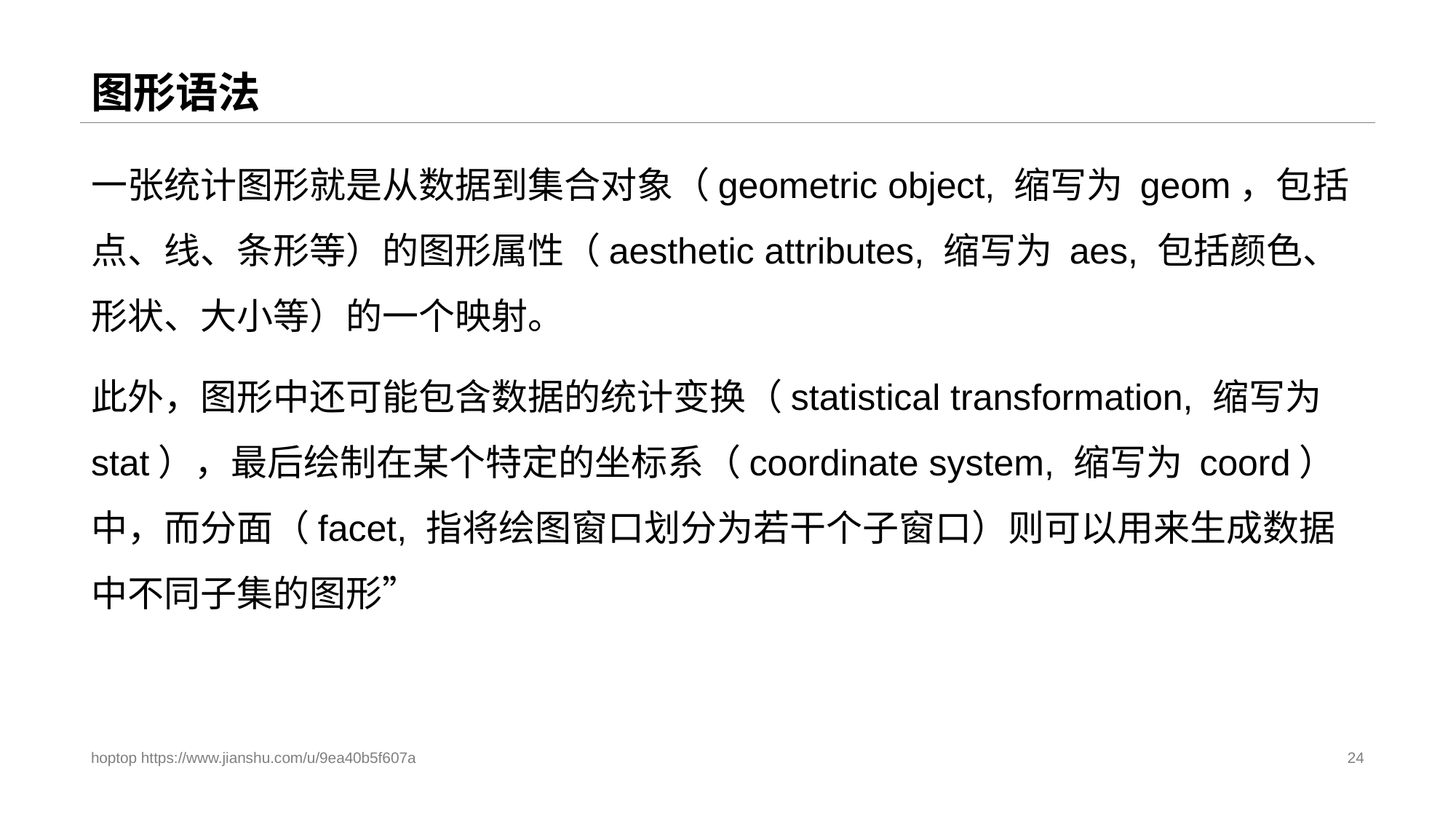

# 图形语法
一张统计图形就是从数据到集合对象（geometric object, 缩写为 geom，包括点、线、条形等）的图形属性（aesthetic attributes, 缩写为 aes, 包括颜色、形状、大小等）的一个映射。
此外，图形中还可能包含数据的统计变换（statistical transformation, 缩写为 stat），最后绘制在某个特定的坐标系（coordinate system, 缩写为 coord）中，而分面（facet, 指将绘图窗口划分为若干个子窗口）则可以用来生成数据中不同子集的图形”
hoptop https://www.jianshu.com/u/9ea40b5f607a
24